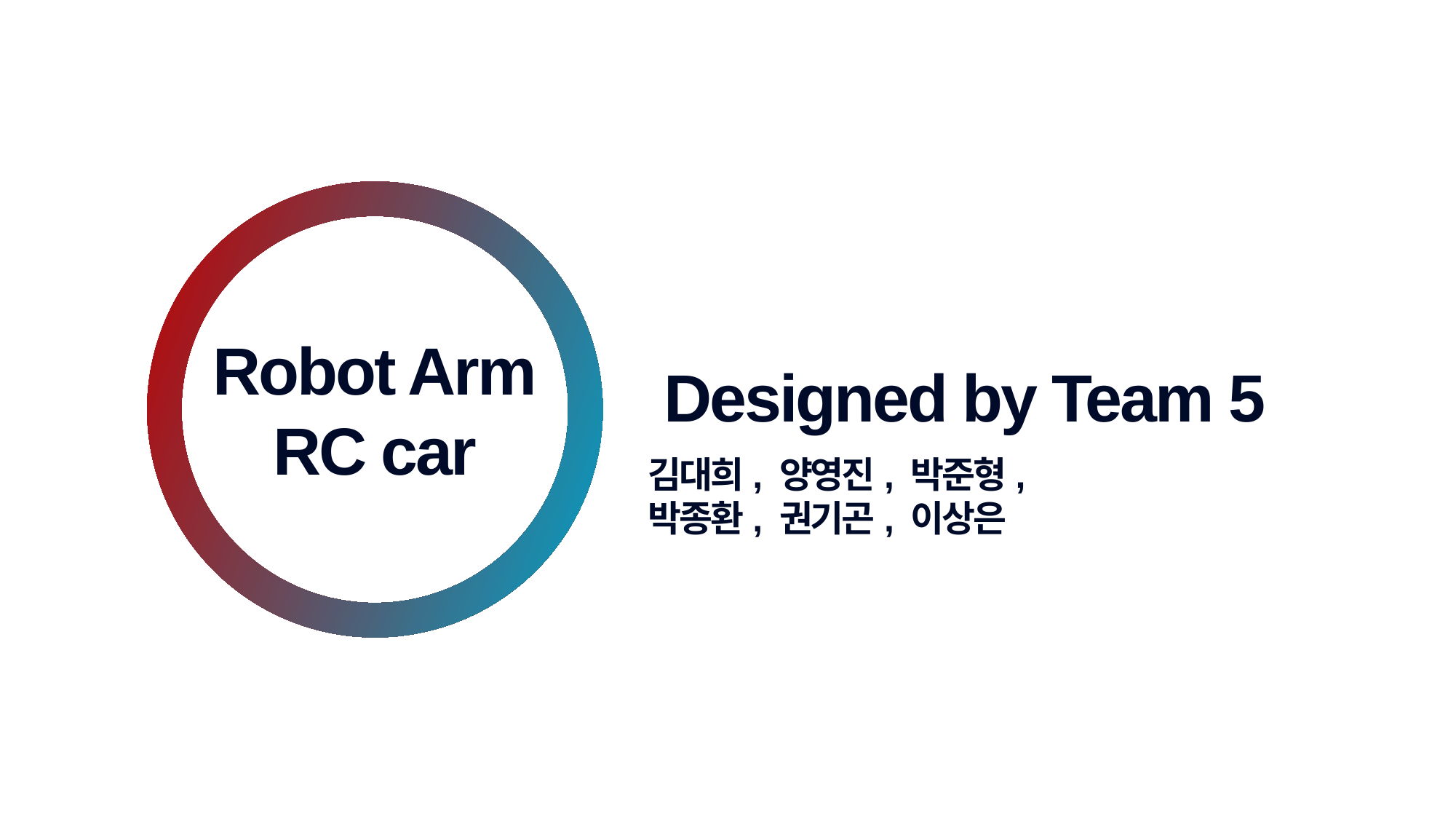

Robot Arm
RC car

Designed by Team 5
김대희, 양영진, 박준형,
박종환, 권기곤, 이상은